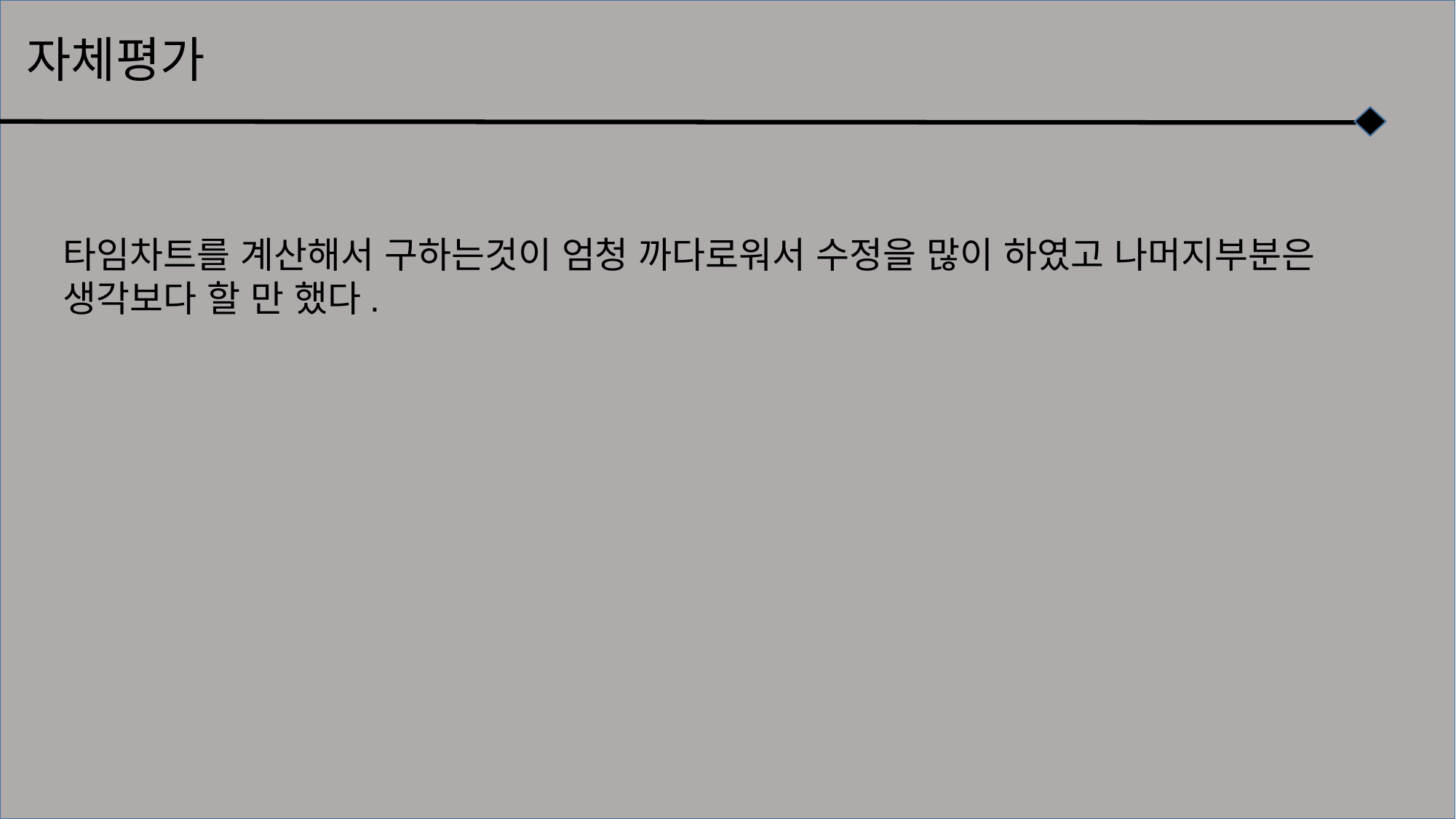

자체평가

타임차트를 계산해서 구하는것이 엄청 까다로워서 수정을 많이 하였고 나머지부분은 생각보다 할 만 했다.